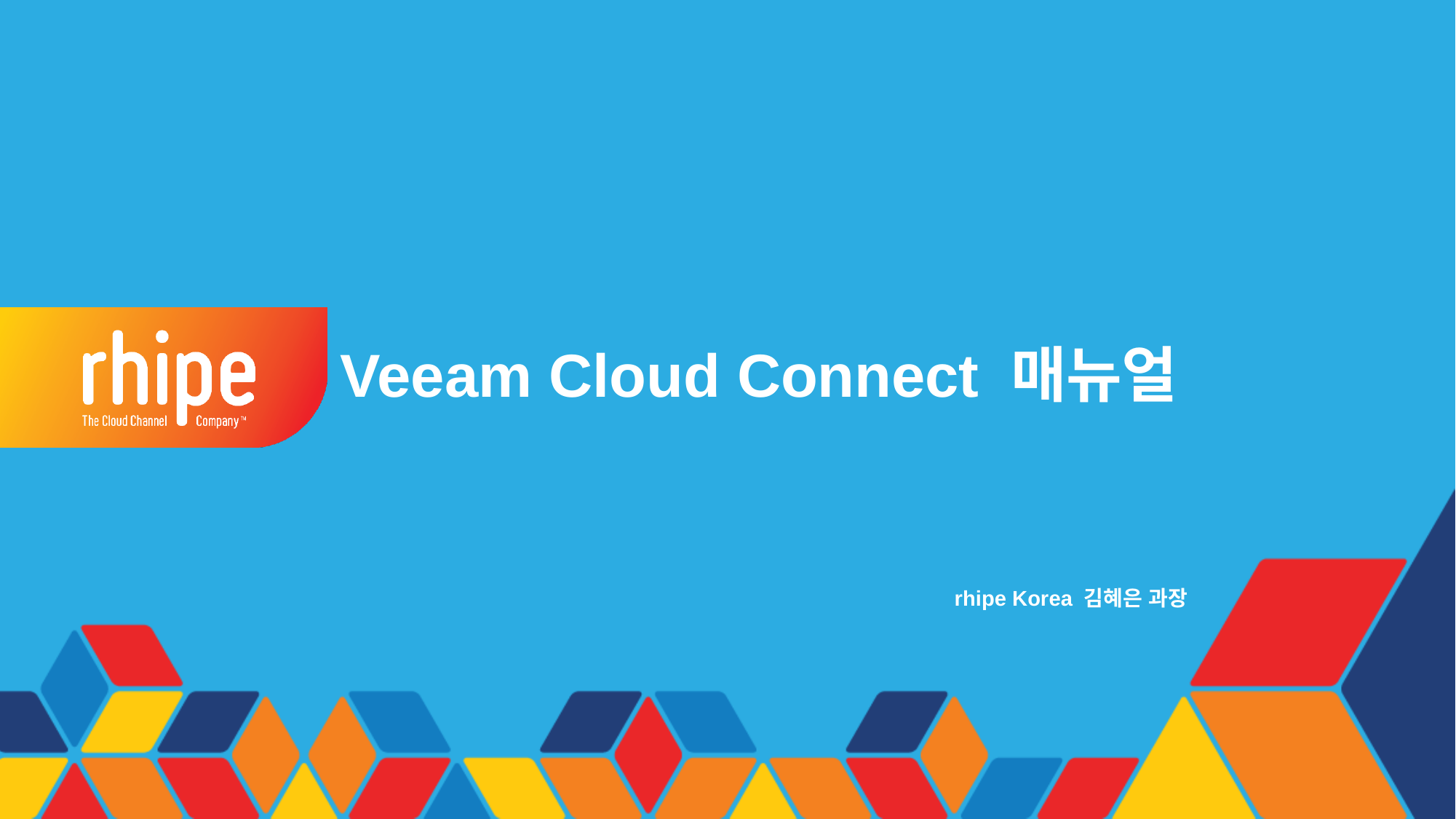

# Veeam Cloud Connect 매뉴얼
rhipe Korea 김혜은 과장